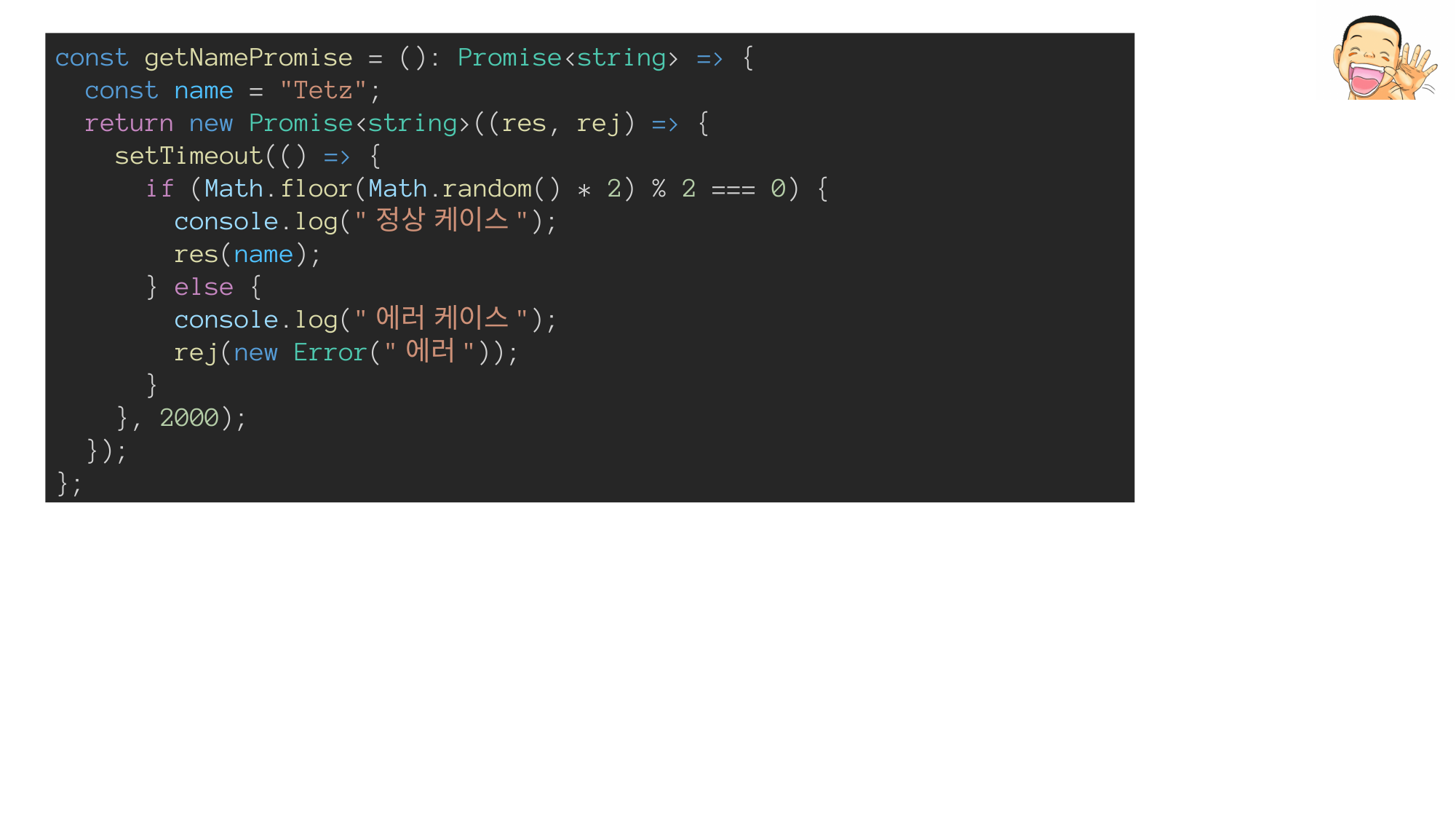

const getNamePromise = (): Promise<string> => {
  const name = "Tetz";
  return new Promise<string>((res, rej) => {
    setTimeout(() => {
      if (Math.floor(Math.random() * 2) % 2 === 0) {
        console.log("정상 케이스");
        res(name);
      } else {
        console.log("에러 케이스");
        rej(new Error("에러"));
      }
    }, 2000);
  });
};